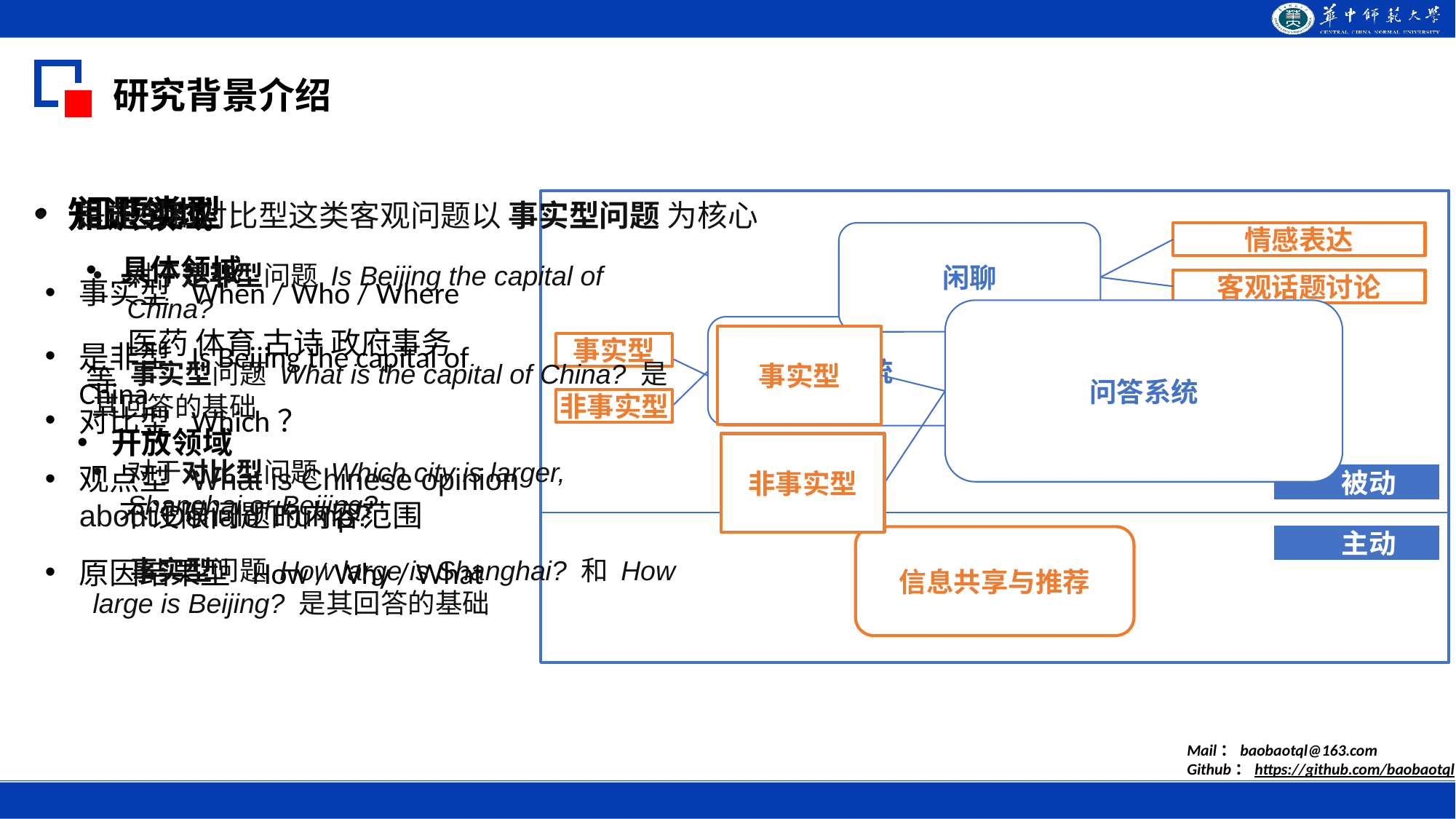

研究背景介绍
问题类型
事实型  When / Who / Where
是非型  Is Beijing the capital of China
对比型  Which？
观点型  What is Chinese opinion about Donald Trump?
原因结果型  How / Why / What

闲聊

情感表达
客观话题讨论

问答系统

面向任务/目标

事实型
非事实型
   被动

信息共享与推荐

   主动
是非型和对比型这类客观问题以 事实型问题 为核心
对于是非型问题 Is Beijing the capital of China?

     事实型问题 What is the capital of China? 是其回答的基础

对于对比型问题 Which city is larger, Shanghai or Beijing?

     事实型问题 How large is Shanghai? 和 How large is Beijing? 是其回答的基础
知识领域
具体领域

     医药 体育 古诗 政府事务等
开放领域

     不设限问题的内容范围

问答系统

事实型

非事实型